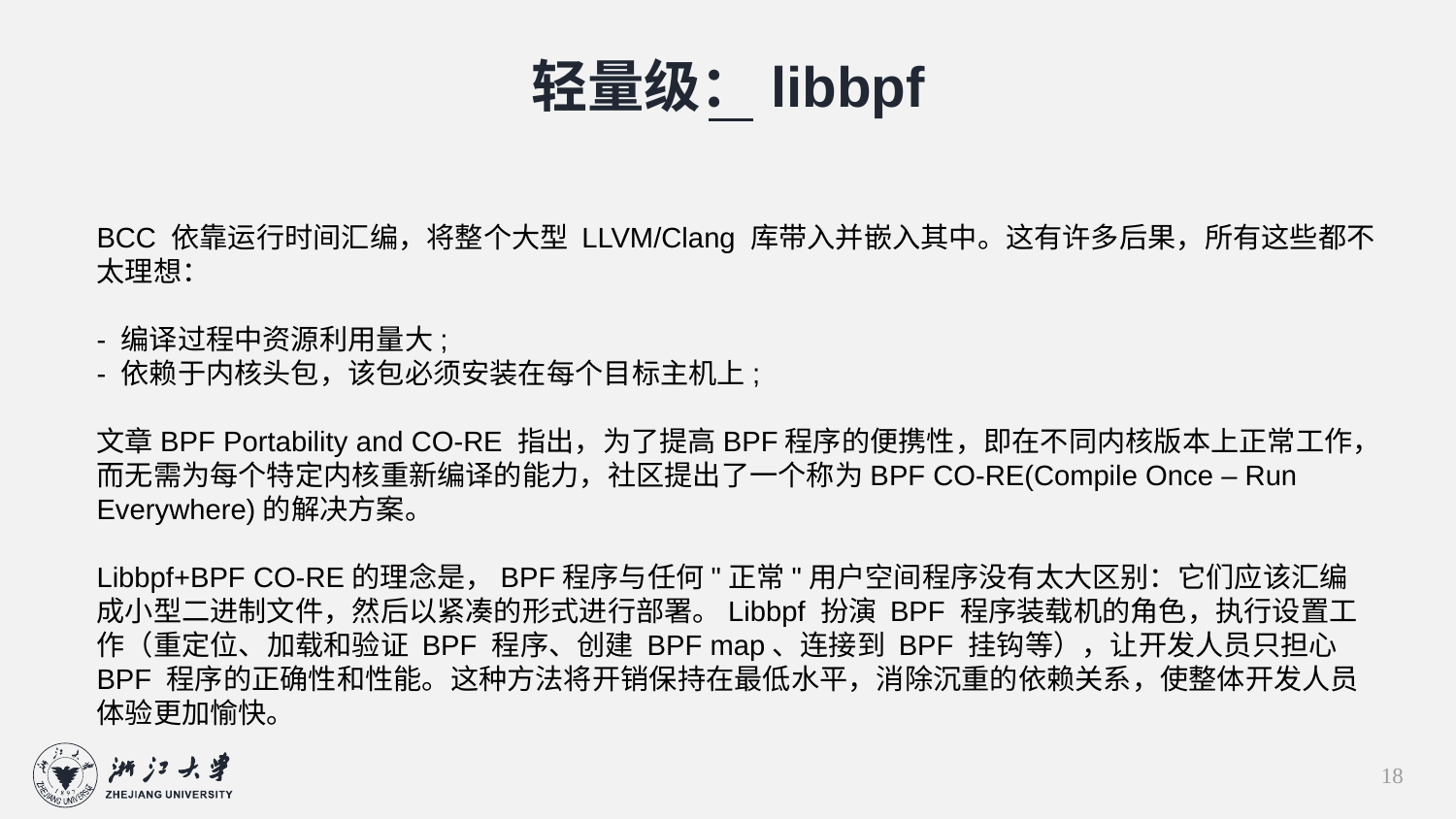

轻量级：libbpf
BCC 依靠运行时间汇编，将整个大型 LLVM/Clang 库带入并嵌入其中。这有许多后果，所有这些都不太理想：

- 编译过程中资源利用量大;
- 依赖于内核头包，该包必须安装在每个目标主机上;

文章BPF Portability and CO-RE 指出，为了提高BPF程序的便携性，即在不同内核版本上正常工作，而无需为每个特定内核重新编译的能力，社区提出了一个称为BPF CO-RE(Compile Once – Run Everywhere)的解决方案。

Libbpf+BPF CO-RE的理念是，BPF程序与任何"正常"用户空间程序没有太大区别：它们应该汇编成小型二进制文件，然后以紧凑的形式进行部署。Libbpf 扮演 BPF 程序装载机的角色，执行设置工作（重定位、加载和验证 BPF 程序、创建 BPF map、连接到 BPF 挂钩等），让开发人员只担心 BPF 程序的正确性和性能。这种方法将开销保持在最低水平，消除沉重的依赖关系，使整体开发人员体验更加愉快。
18